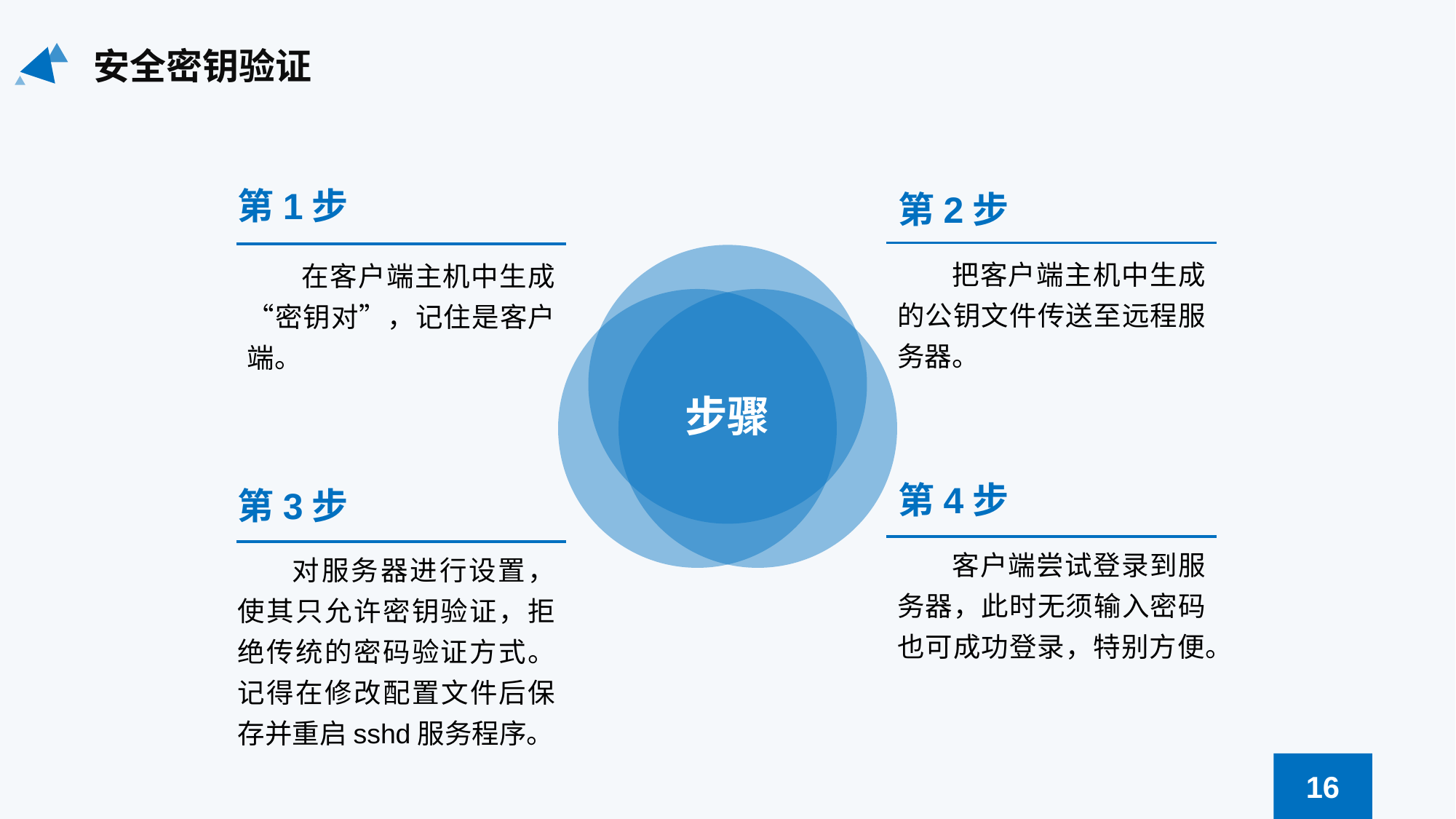

安全密钥验证

第1步
第2步
把客户端主机中生成的公钥文件传送至远程服务器。

在客户端主机中生成“密钥对”，记住是客户端。

步骤
第4步
第3步
客户端尝试登录到服务器，此时无须输入密码也可成功登录，特别方便。
对服务器进行设置，使其只允许密钥验证，拒绝传统的密码验证方式。记得在修改配置文件后保存并重启sshd服务程序。

16